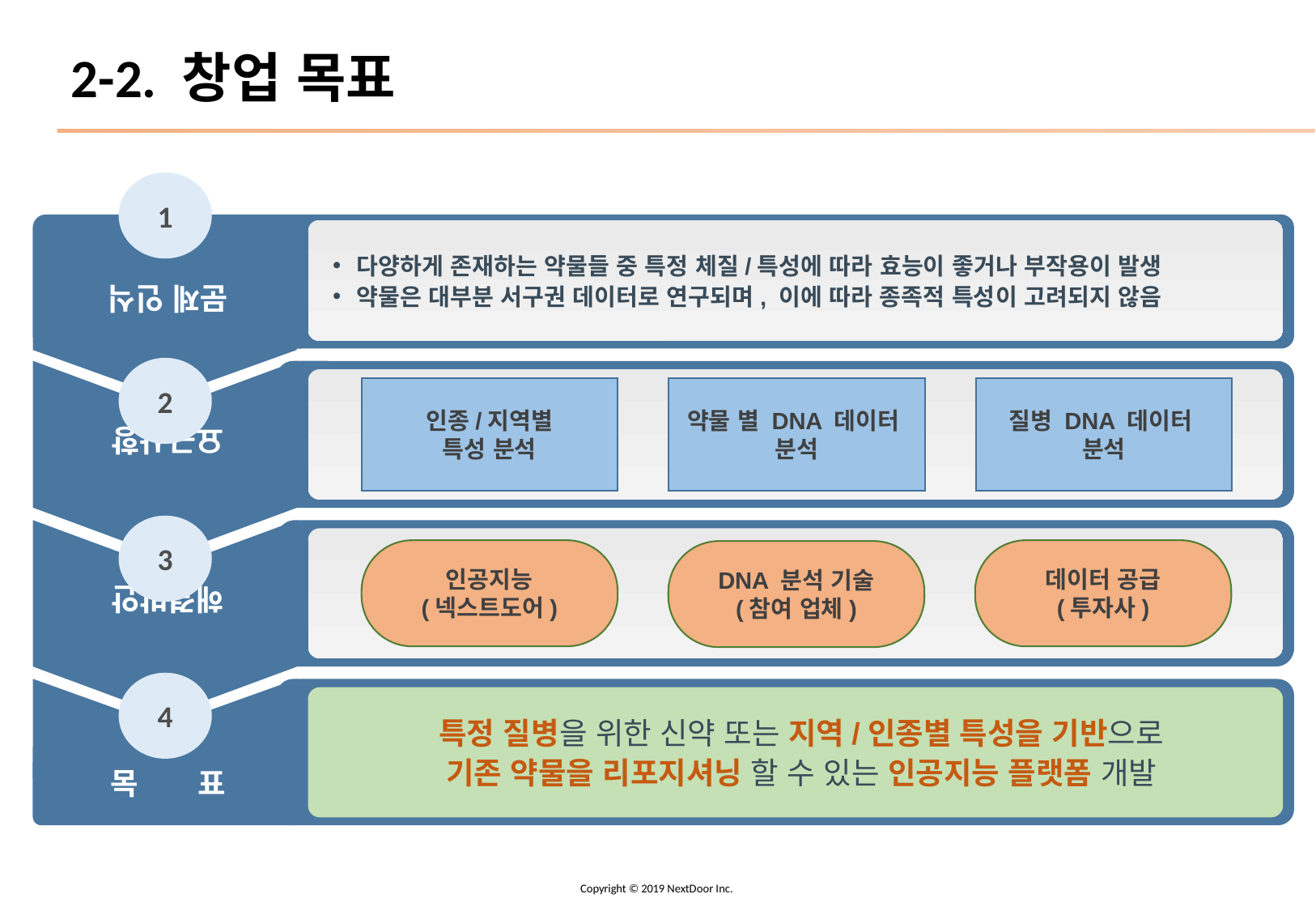

# 2-2. 창업 목표
1
문제 인식

다양하게 존재하는 약물들 중 특정 체질/특성에 따라 효능이 좋거나 부작용이 발생
약물은 대부분 서구권 데이터로 연구되며, 이에 따라 종족적 특성이 고려되지 않음

요구사항
2

해결방안
3

4

특정 질병을 위한 신약 또는 지역/인종별 특성을 기반으로
기존 약물을 리포지셔닝 할 수 있는 인공지능 플랫폼 개발
목       표
인종/지역별
특성 분석
약물 별 DNA 데이터
분석
질병 DNA 데이터
분석
데이터 공급
(투자사)
인공지능
(넥스트도어)
DNA 분석 기술
(참여 업체)